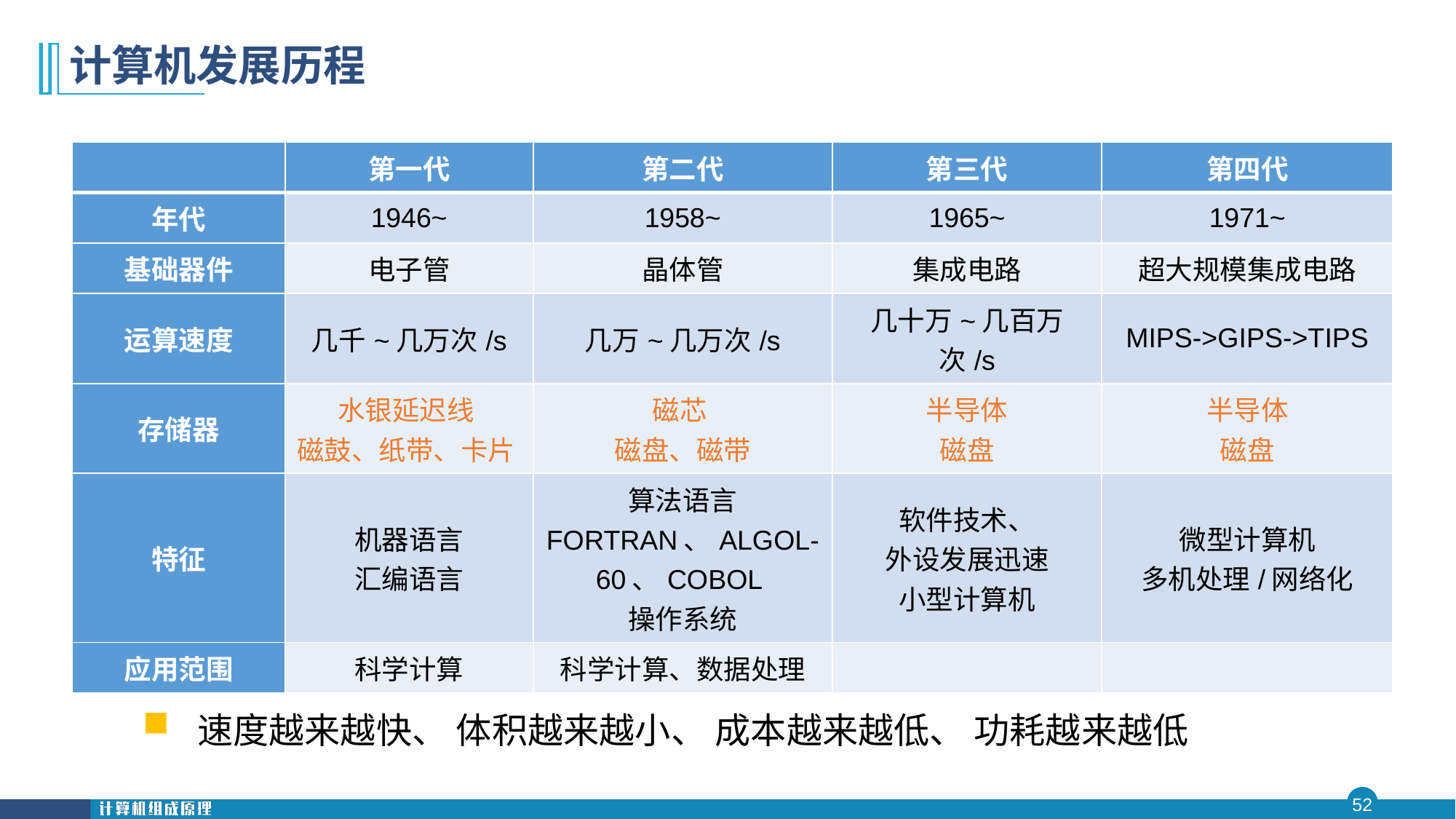

# 计算机发展历程
|  | 第一代 | 第二代 | 第三代 | 第四代 |
| --- | --- | --- | --- | --- |
| 年代 | 1946~ | 1958~ | 1965~ | 1971~ |
| 基础器件 | 电子管 | 晶体管 | 集成电路 | 超大规模集成电路 |
| 运算速度 | 几千~几万次/s | 几万~几万次/s | 几十万~几百万次/s | MIPS->GIPS->TIPS |
| 存储器 | 水银延迟线 磁鼓、纸带、卡片 | 磁芯 磁盘、磁带 | 半导体 磁盘 | 半导体 磁盘 |
| 特征 | 机器语言 汇编语言 | 算法语言 FORTRAN、ALGOL-60、COBOL 操作系统 | 软件技术、 外设发展迅速 小型计算机 | 微型计算机 多机处理/网络化 |
| 应用范围 | 科学计算 | 科学计算、数据处理 |  |  |
 速度越来越快、 体积越来越小、 成本越来越低、 功耗越来越低